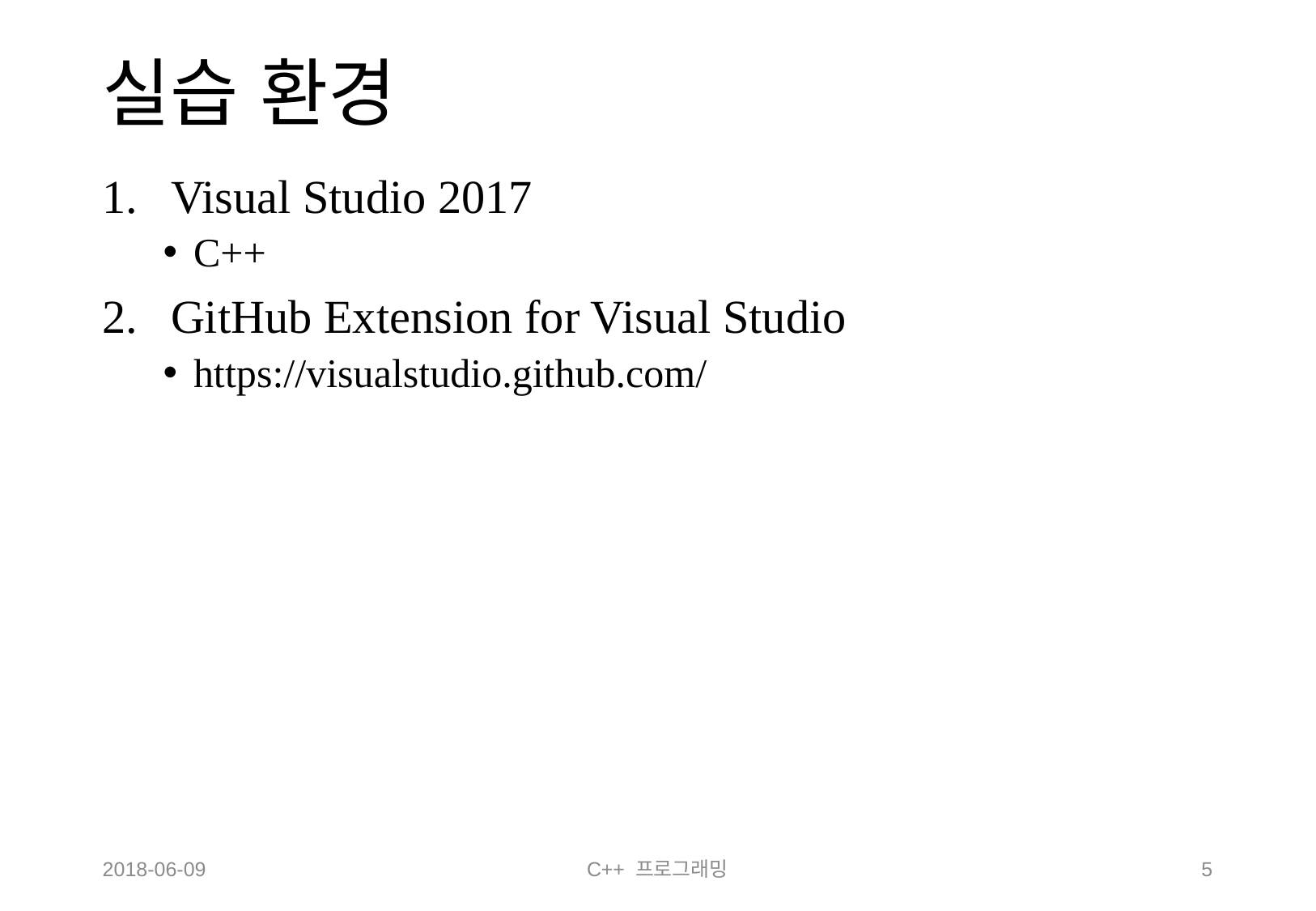

# 실습 환경
Visual Studio 2017
C++
GitHub Extension for Visual Studio
https://visualstudio.github.com/
2018-06-09
C++ 프로그래밍
5